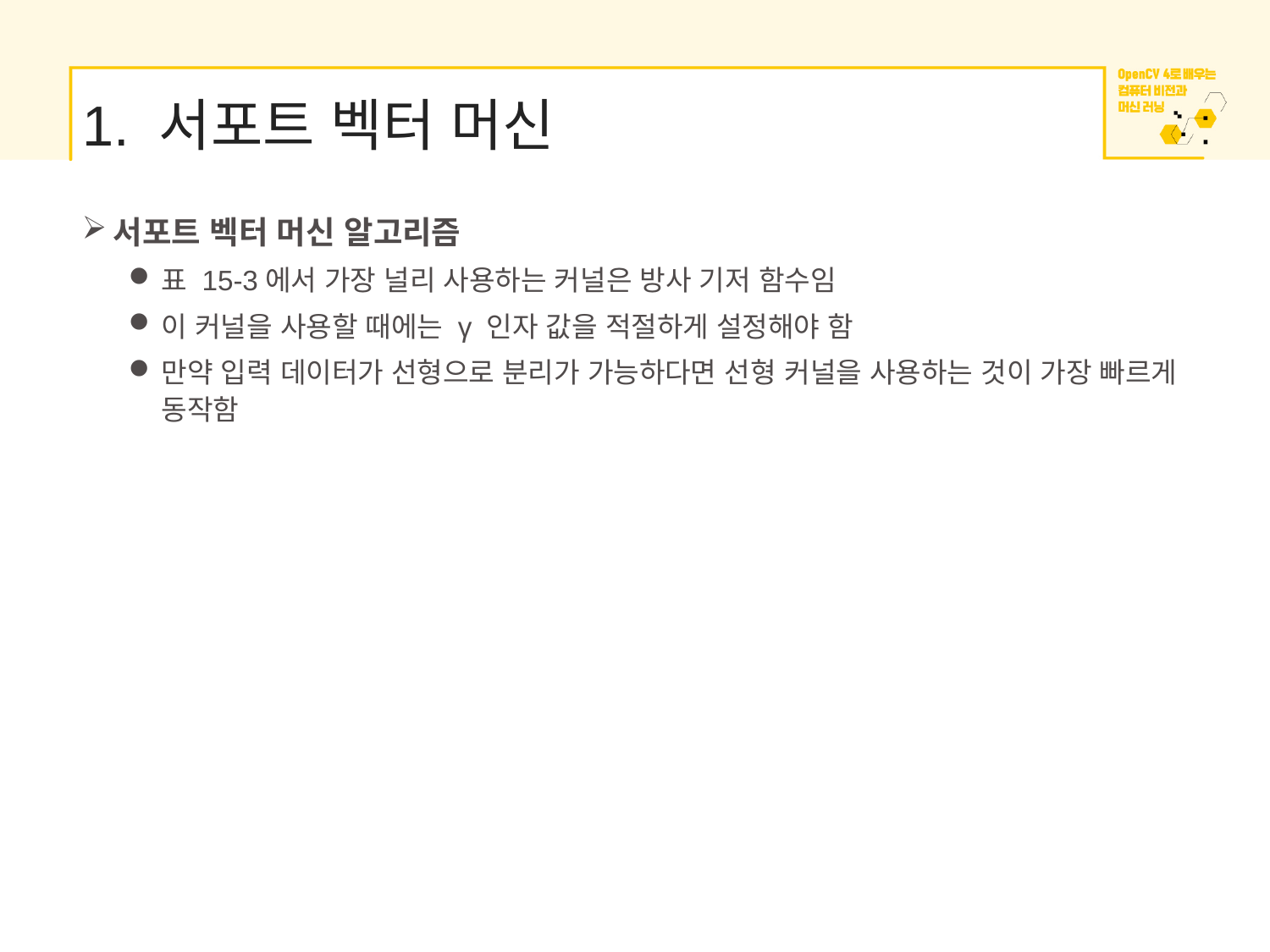

# 1. 서포트 벡터 머신
서포트 벡터 머신 알고리즘
표 15-3에서 가장 널리 사용하는 커널은 방사 기저 함수임
이 커널을 사용할 때에는 γ 인자 값을 적절하게 설정해야 함
만약 입력 데이터가 선형으로 분리가 가능하다면 선형 커널을 사용하는 것이 가장 빠르게 동작함